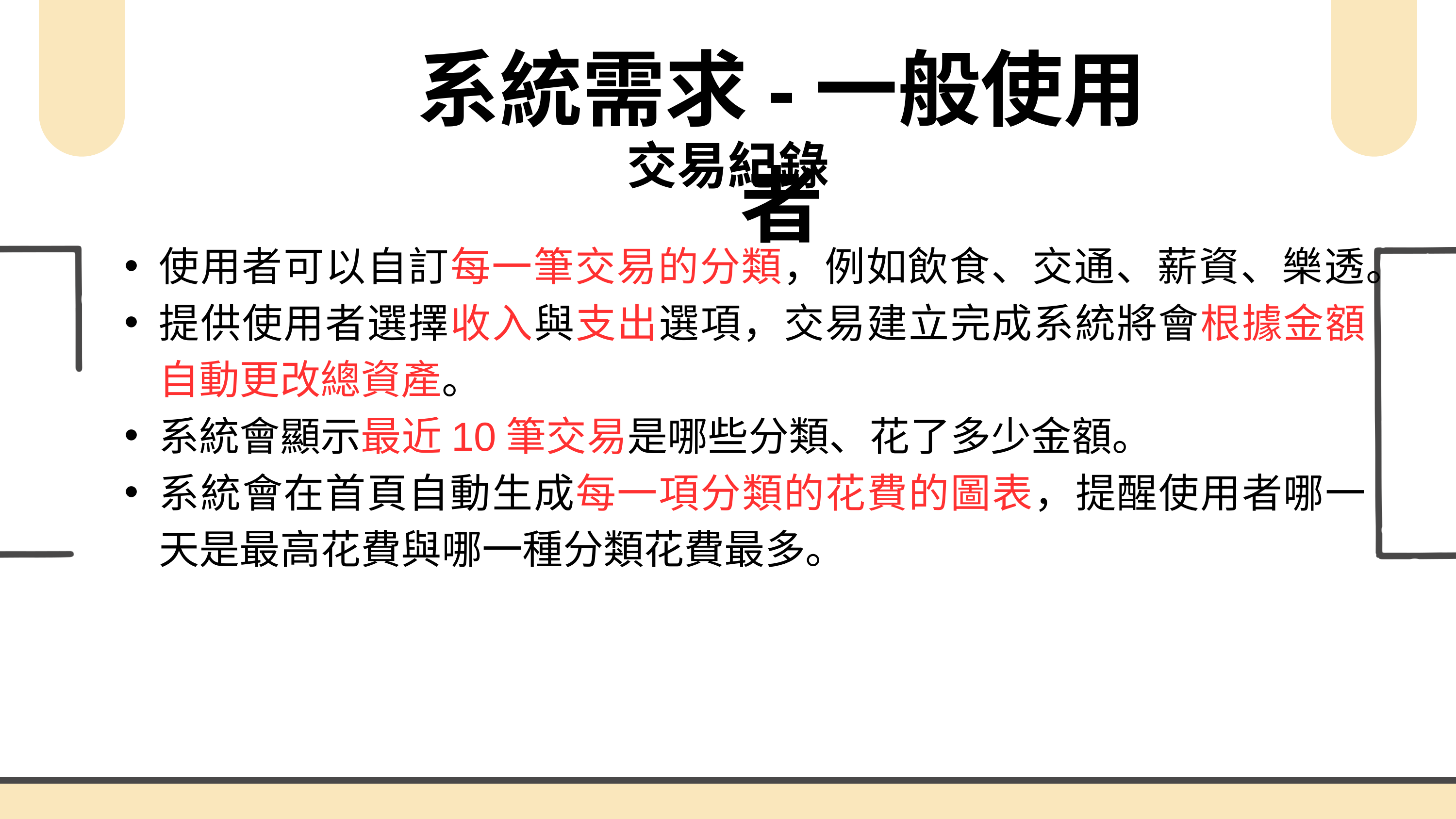

系統需求-一般使用者
交易紀錄
使用者可以自訂每一筆交易的分類，例如飲食、交通、薪資、樂透。
提供使用者選擇收入與支出選項，交易建立完成系統將會根據金額自動更改總資產。
系統會顯示最近10筆交易是哪些分類、花了多少金額。
系統會在首頁自動生成每一項分類的花費的圖表，提醒使用者哪一天是最高花費與哪一種分類花費最多。